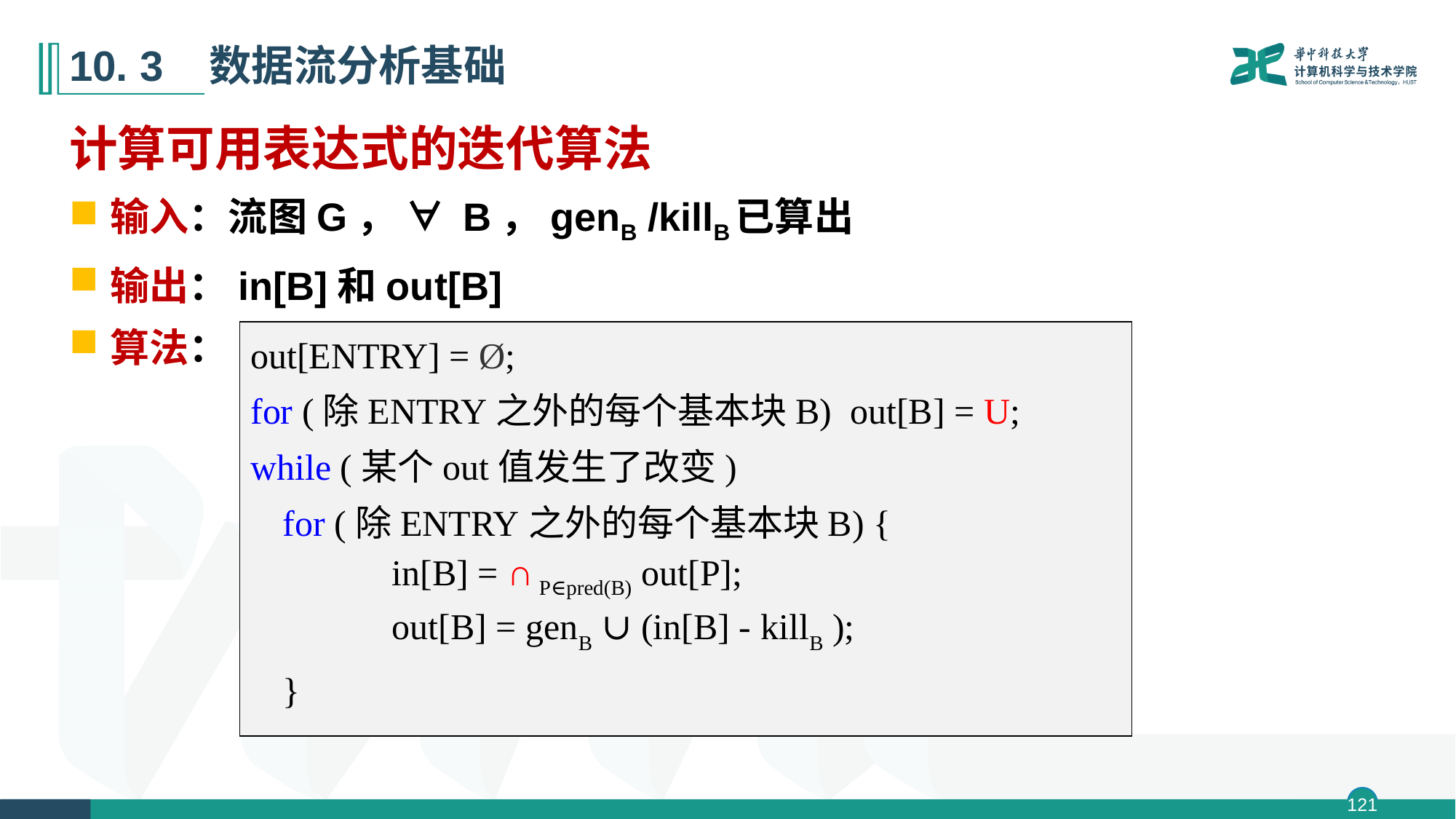

# 10. 3   数据流分析基础
计算可用表达式的迭代算法
输入：流图G， ∀ B，genB /killB已算出
输出：in[B]和out[B]
算法：

out[ENTRY] = Ø;
for (除ENTRY之外的每个基本块B)  out[B] = U;
while (某个out值发生了改变)
	for (除ENTRY之外的每个基本块B) {
		in[B] = ∩ P∈pred(B) out[P];
		out[B] = genB ∪ (in[B] - killB );
 	}